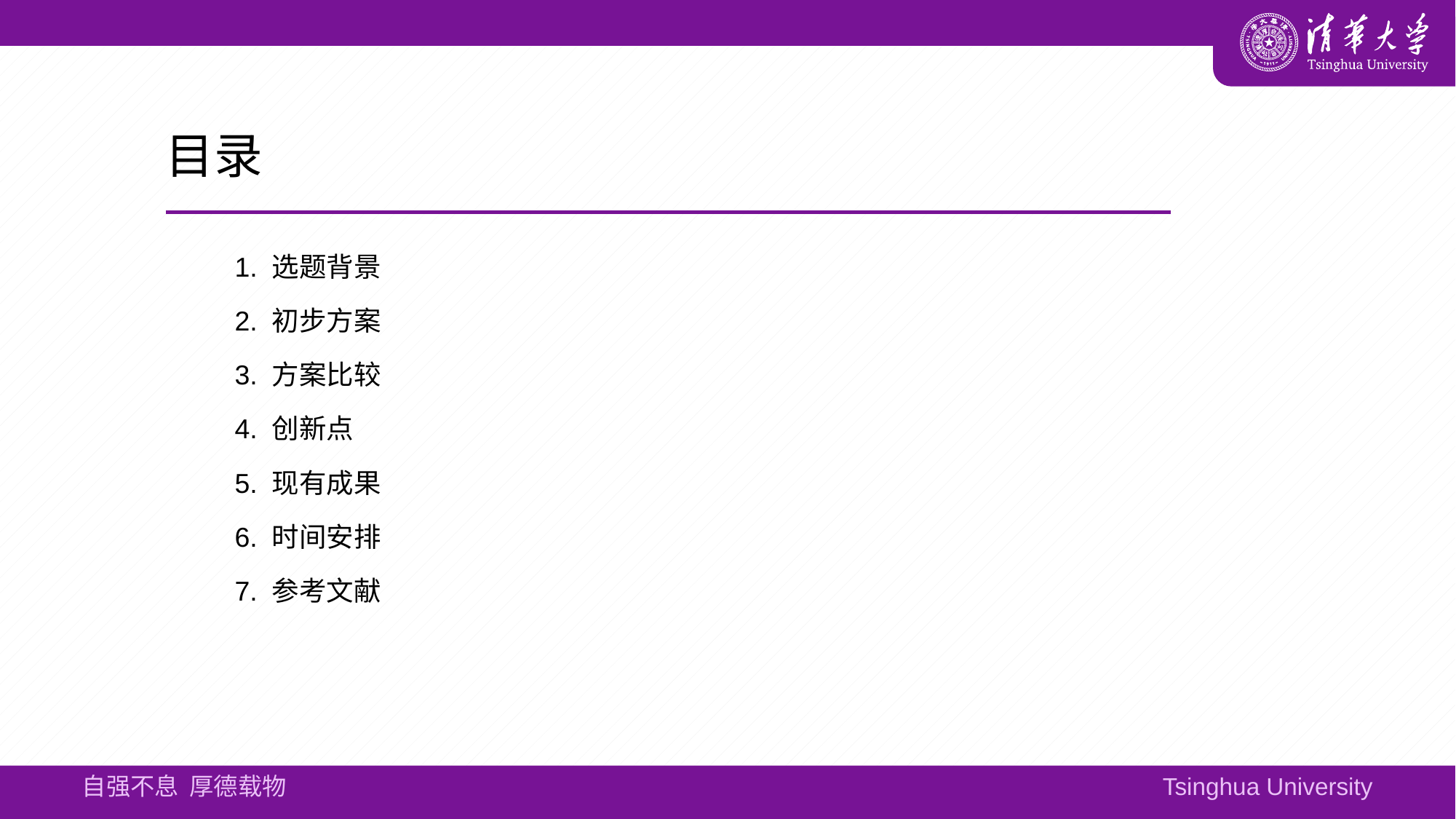

目录
1. 选题背景
2. 初步方案
3. 方案比较
4. 创新点
5. 现有成果
6. 时间安排
7. 参考文献